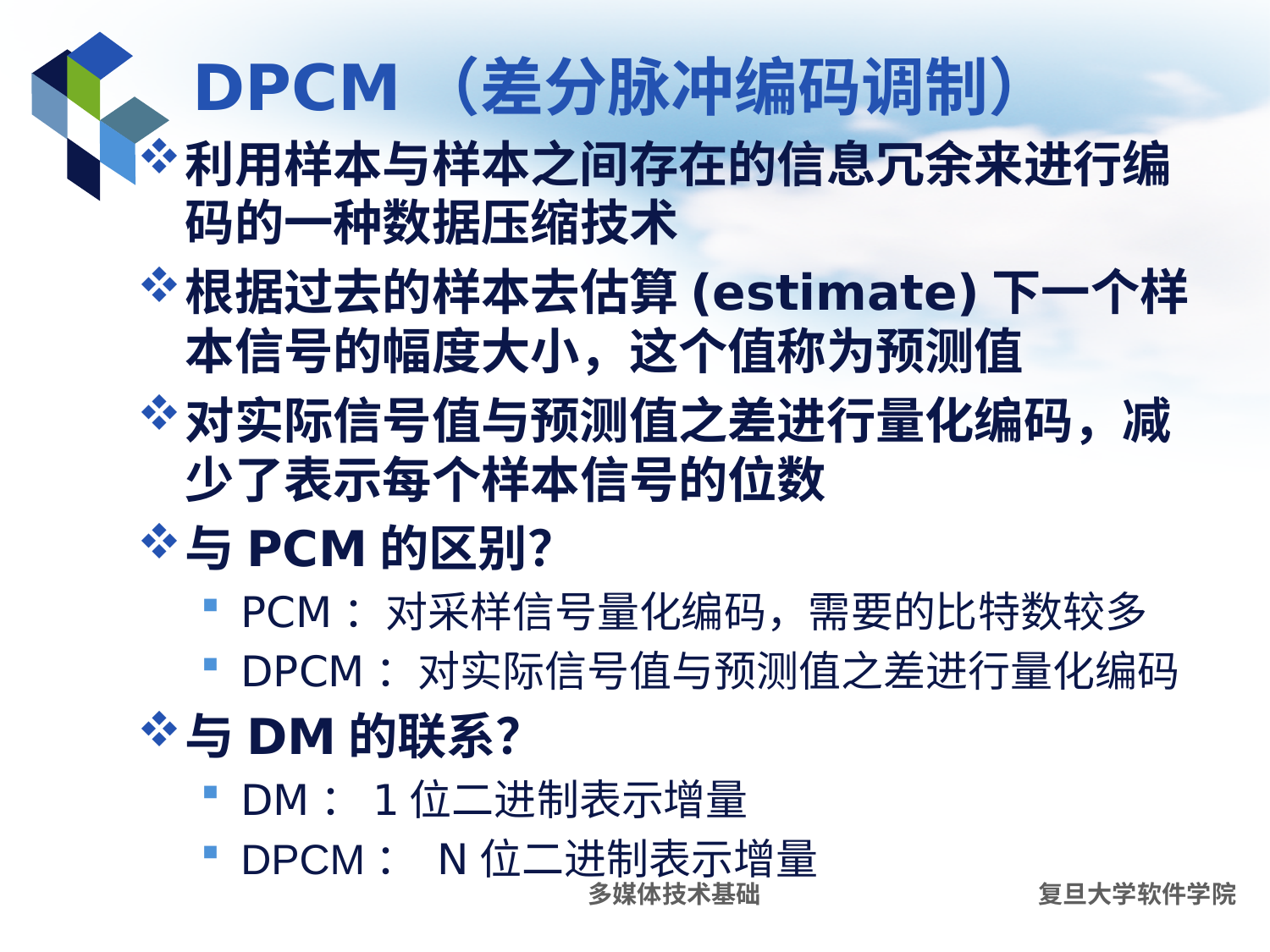

# DPCM（差分脉冲编码调制）
利用样本与样本之间存在的信息冗余来进行编码的一种数据压缩技术
根据过去的样本去估算(estimate)下一个样本信号的幅度大小，这个值称为预测值
对实际信号值与预测值之差进行量化编码，减少了表示每个样本信号的位数
与PCM的区别？
PCM：对采样信号量化编码，需要的比特数较多
DPCM：对实际信号值与预测值之差进行量化编码
与DM的联系？
DM：1位二进制表示增量
DPCM： N位二进制表示增量

多媒体技术基础